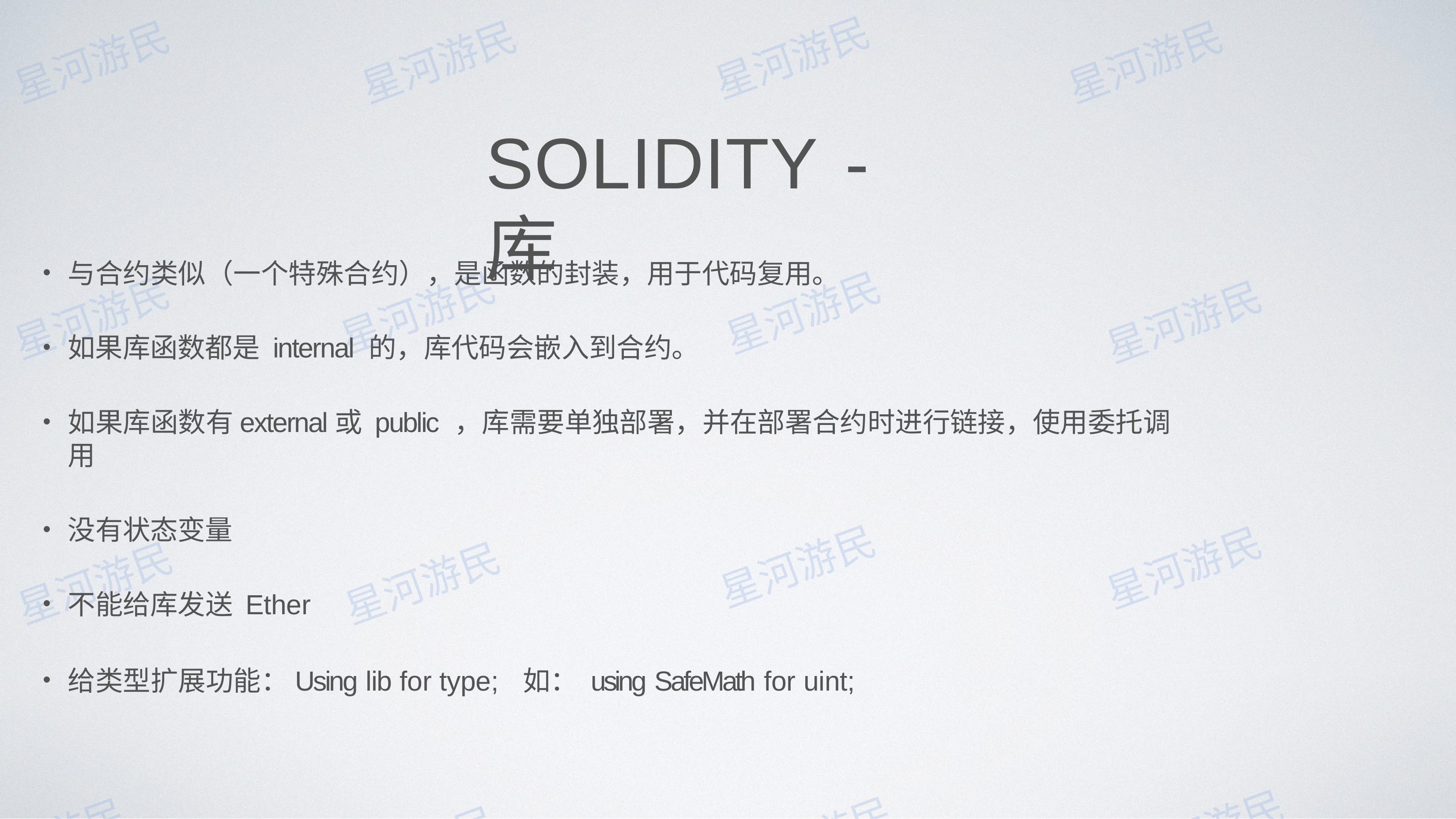

# SOLIDITY - 库
与合约类似（⼀个特殊合约），是函数的封装，⽤于代码复⽤。
如果库函数都是 internal 的，库代码会嵌⼊到合约。
如果库函数有external或 public ，库需要单独部署，并在部署合约时进⾏链接，使⽤委托调⽤
没有状态变量
不能给库发送 Ether

给类型扩展功能：Using lib for type;	如： using SafeMath for uint;